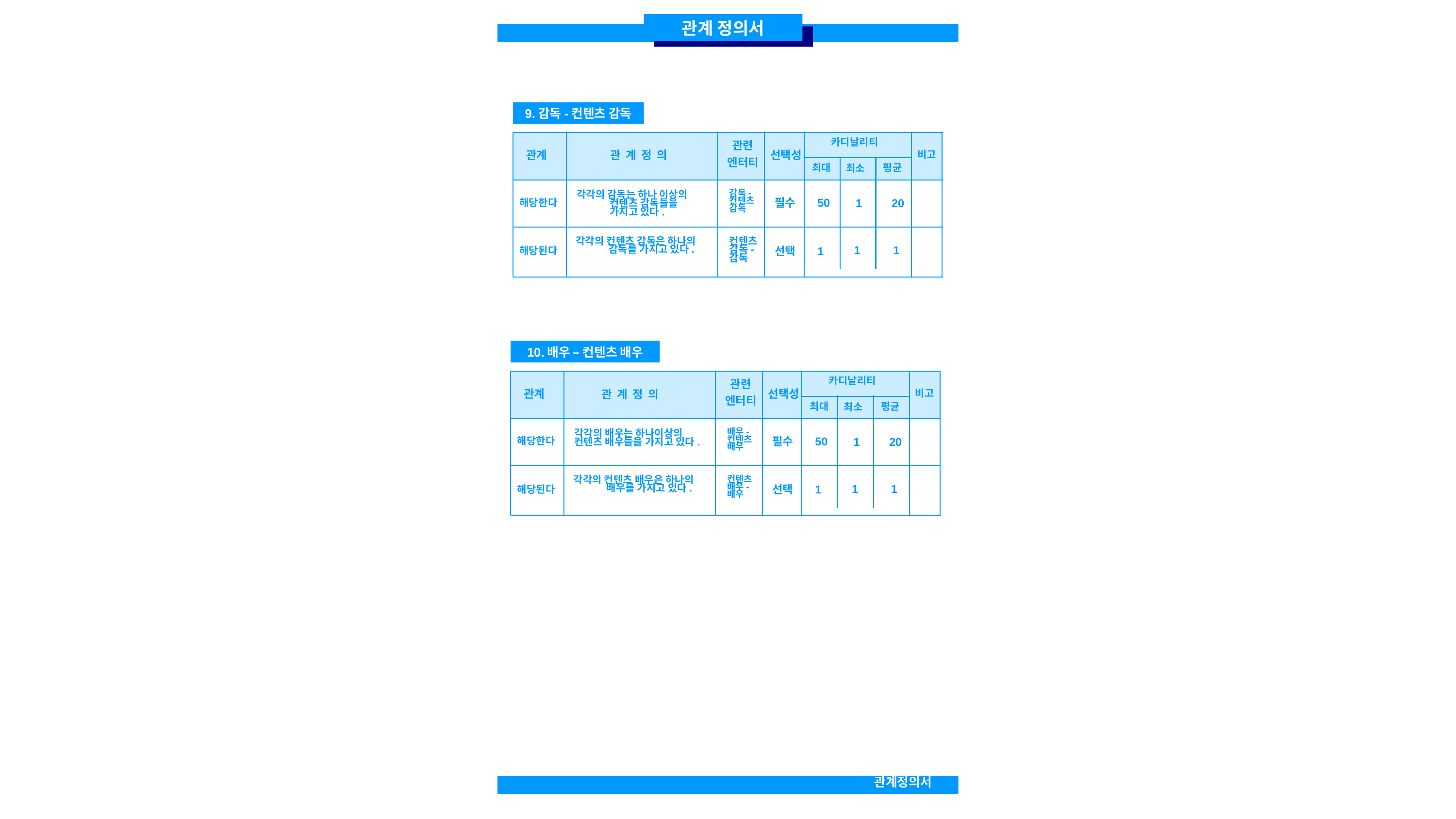

관계 정의서

9.감독-컨텐츠 감독
카디날리티

관련
엔터티
선택성
관계
관  계  정  의
비고
평균
최대
최소
감독-컨텐츠 감독
각각의 감독는 하나 이상의 컨텐츠 감독들을  가지고 있다.
해당한다
필수
50
1
20
각각의 컨텐츠 감독은 하나의 감독를 가지고 있다.
컨텐츠 감독-감독
해당된다
1
1
선택
1
10.배우 – 컨텐츠 배우
카디날리티

관련
엔터티
선택성
관계
비고
관  계  정  의
평균
최대
최소
배우-컨텐츠배우
각각의 배우는 하나이상의 컨텐츠 배우들을 가지고 있다.
해당한다
필수
50
1
20
컨텐츠 배우-배우
각각의 컨텐츠 배우은 하나의 배우를 가지고 있다.
해당된다
1
1
선택
1
관계정의서